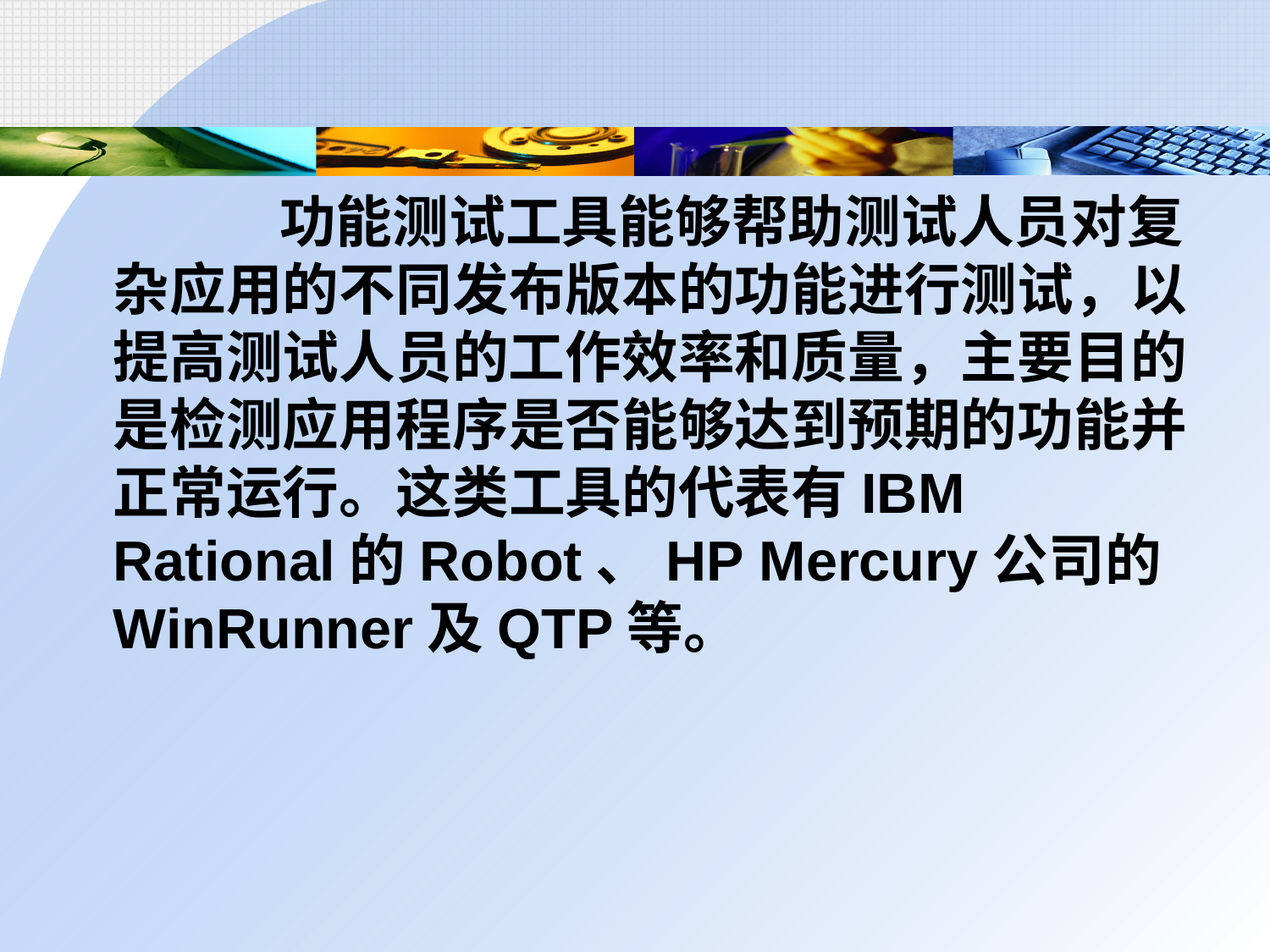

功能测试工具能够帮助测试人员对复杂应用的不同发布版本的功能进行测试，以提高测试人员的工作效率和质量，主要目的是检测应用程序是否能够达到预期的功能并正常运行。这类工具的代表有IBM Rational的Robot、HP Mercury公司的WinRunner及QTP等。